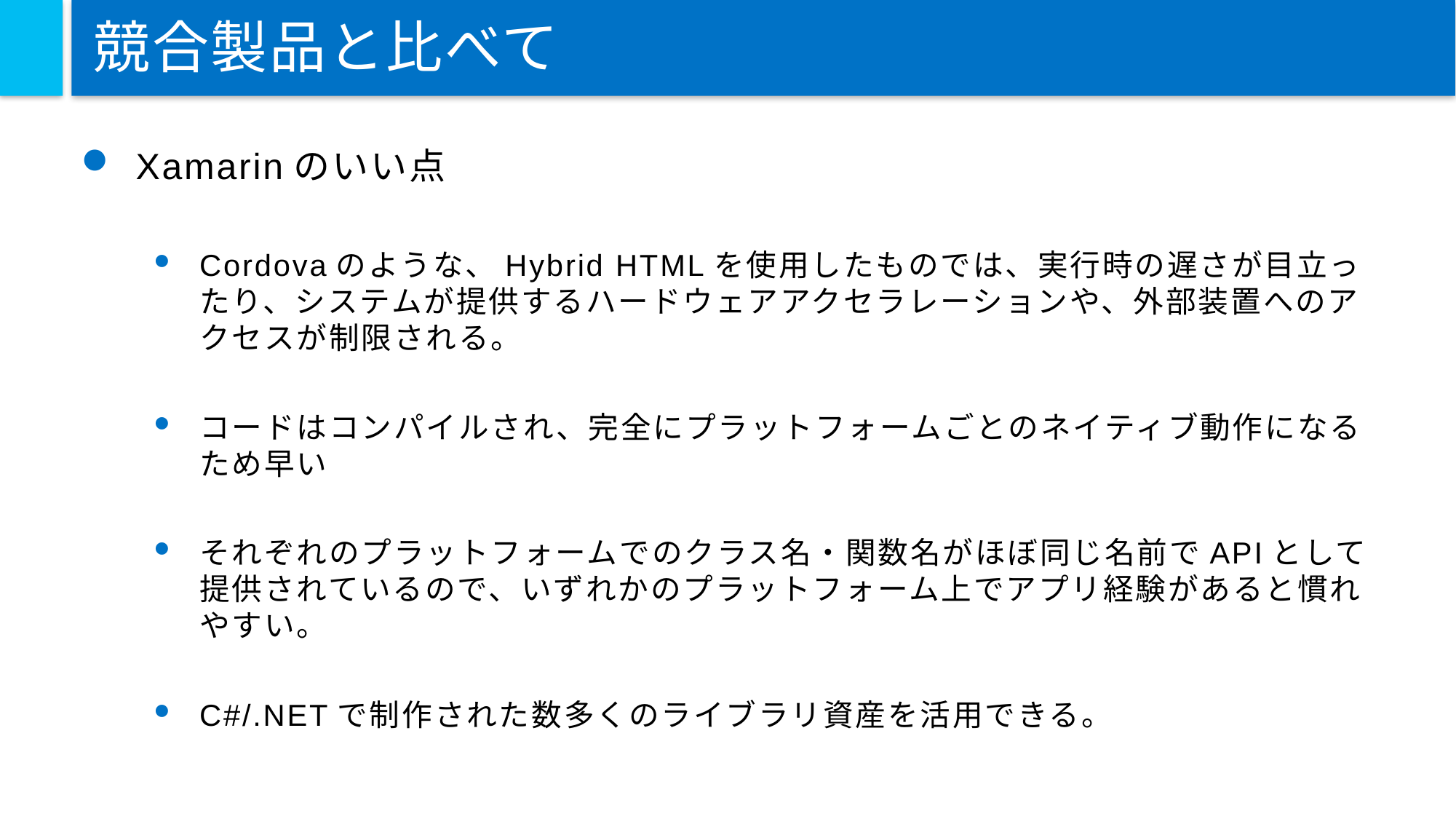

# 競合製品と比べて
Xamarinのいい点

Cordovaのような、Hybrid HTMLを使用したものでは、実行時の遅さが目立ったり、システムが提供するハードウェアアクセラレーションや、外部装置へのアクセスが制限される。

コードはコンパイルされ、完全にプラットフォームごとのネイティブ動作になるため早い

それぞれのプラットフォームでのクラス名・関数名がほぼ同じ名前でAPIとして提供されているので、いずれかのプラットフォーム上でアプリ経験があると慣れやすい。

C#/.NETで制作された数多くのライブラリ資産を活用できる。